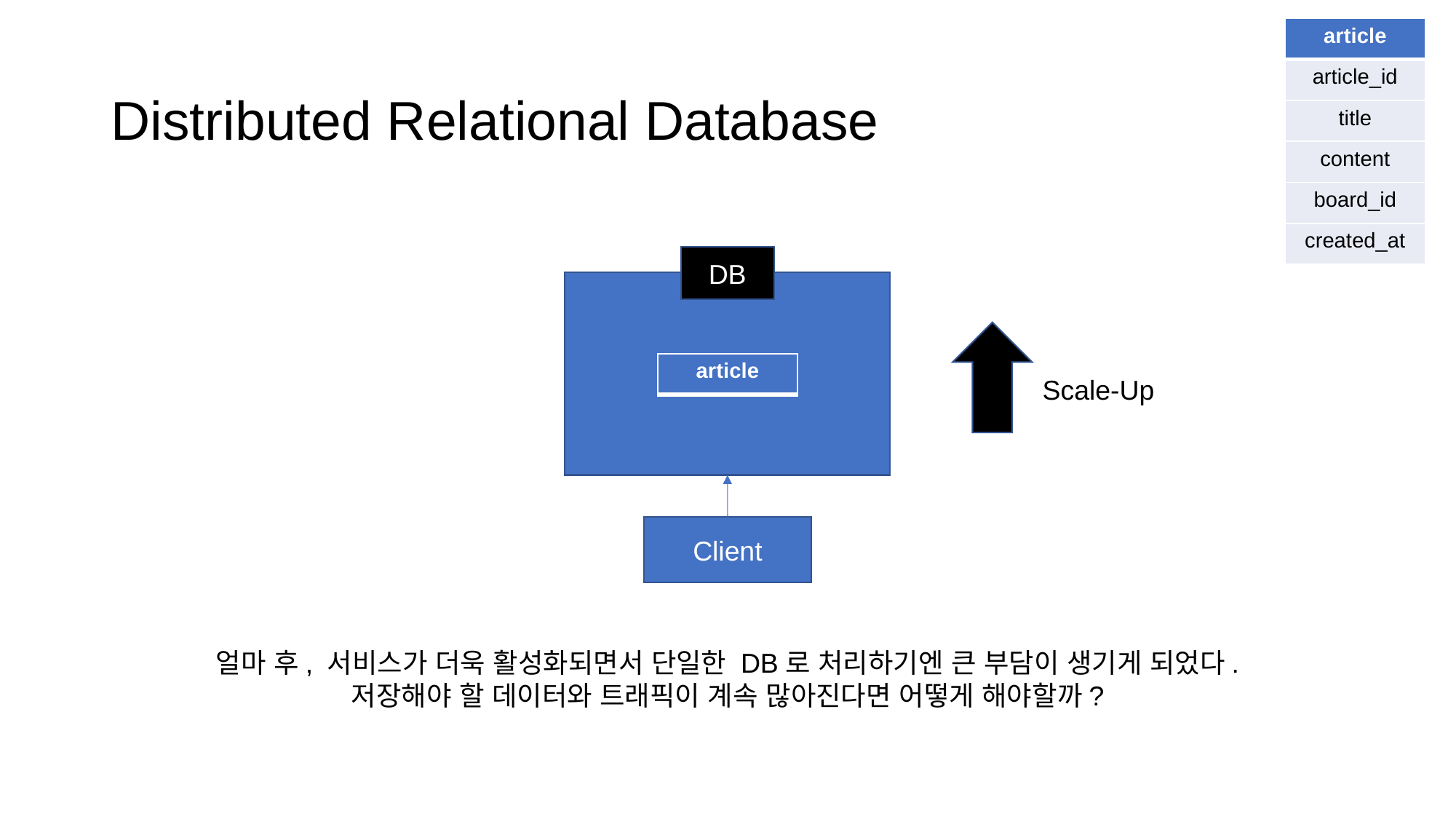

| article |
| --- |
| article\_id |
| title |
| content |
| board\_id |
| created\_at |
# Distributed Relational Database
DB

| article |
| --- |
Scale-Up
Client
얼마 후, 서비스가 더욱 활성화되면서 단일한 DB로 처리하기엔 큰 부담이 생기게 되었다.
저장해야 할 데이터와 트래픽이 계속 많아진다면 어떻게 해야할까?